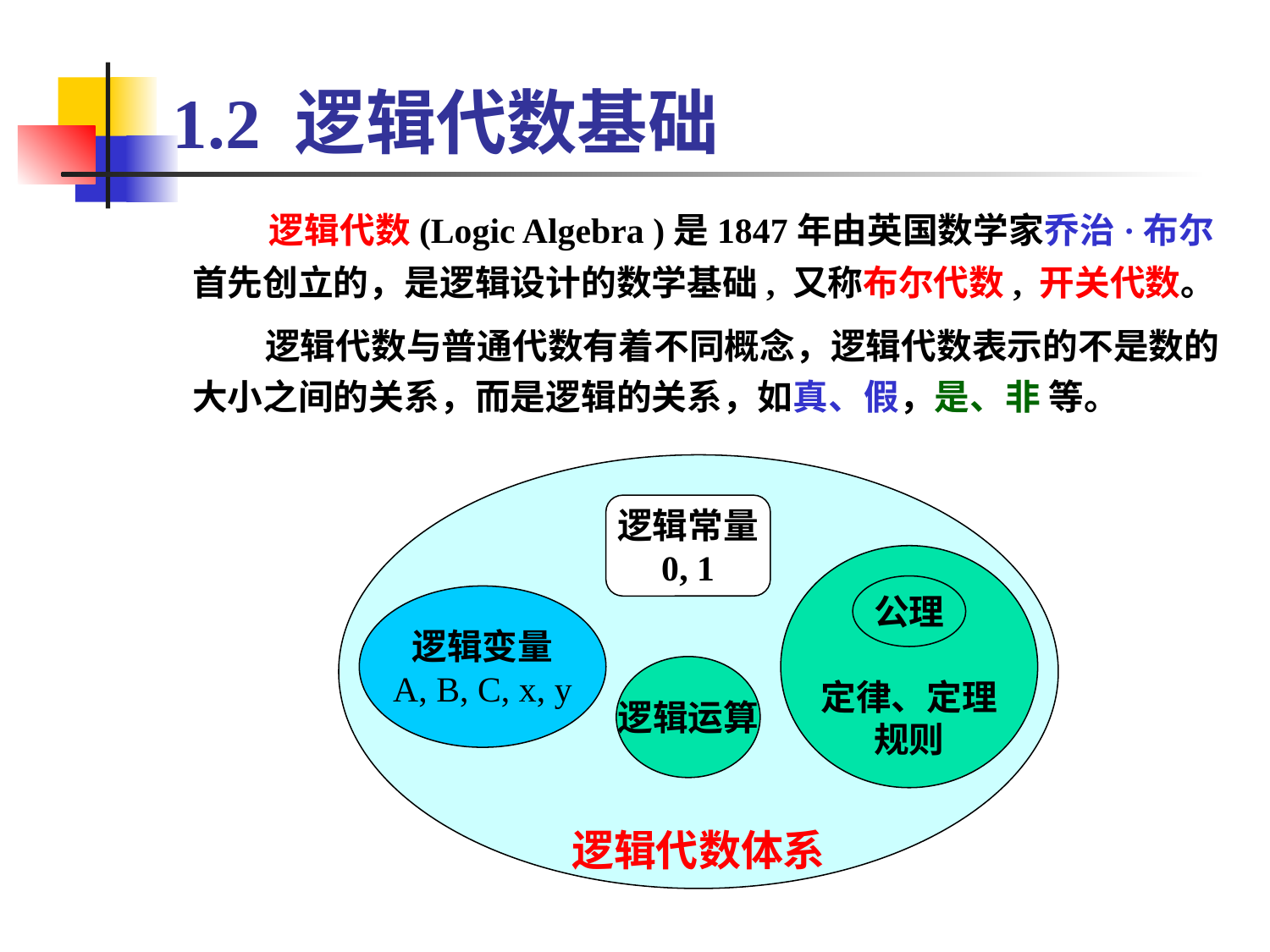

# 1.2 逻辑代数基础
       逻辑代数(Logic Algebra )是1847年由英国数学家乔治·布尔首先创立的，是逻辑设计的数学基础, 又称布尔代数, 开关代数。
        逻辑代数与普通代数有着不同概念，逻辑代数表示的不是数的大小之间的关系，而是逻辑的关系，如真、假，是、非 等。

逻辑代数体系
逻辑常量
0, 1

定律、定理
规则
公理
逻辑变量
A, B, C, x, y
逻辑运算